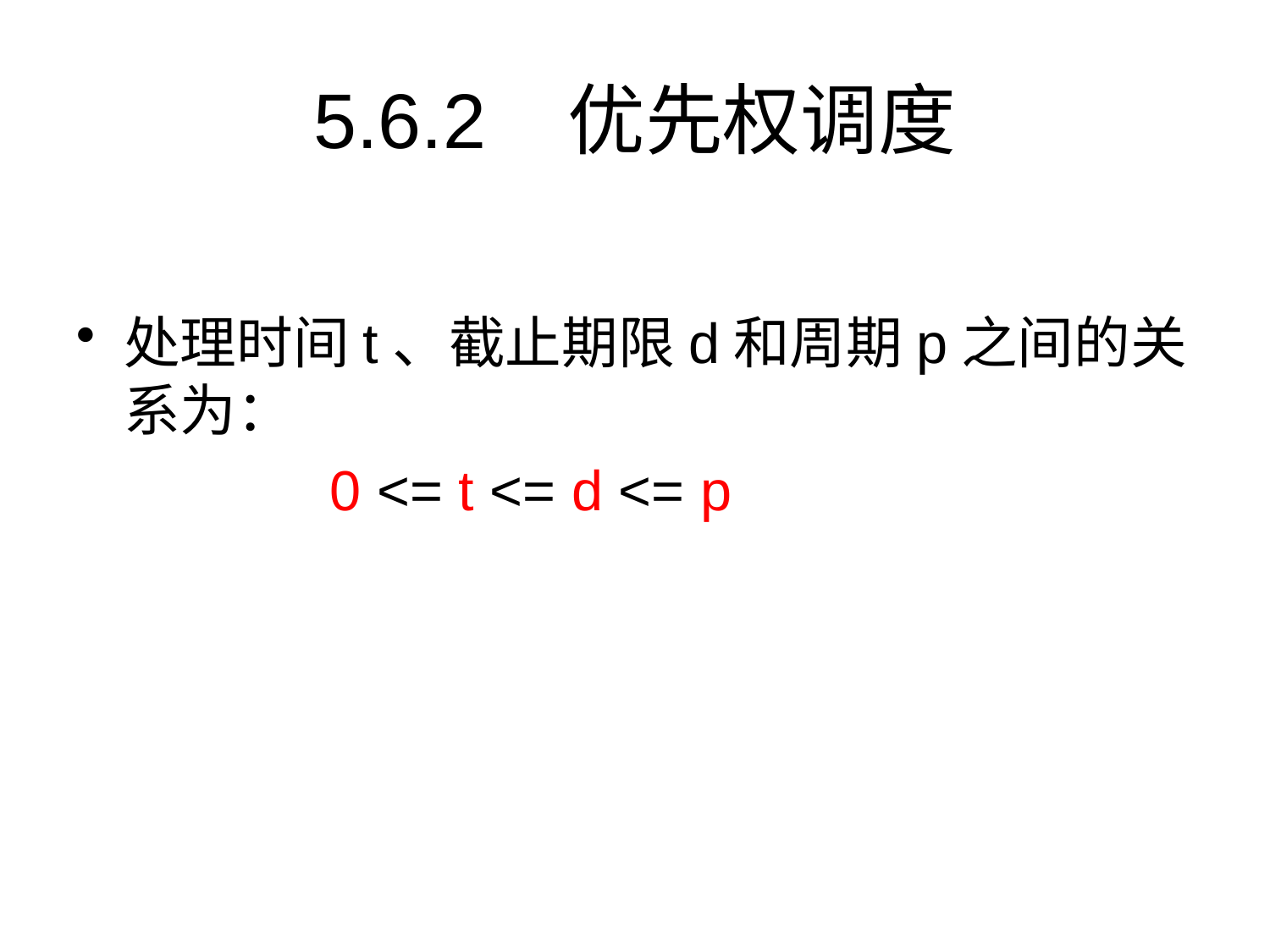

# 5.6.2	优先权调度

处理时间t、截止期限d和周期p之间的关系为：
		0 <= t <= d <= p